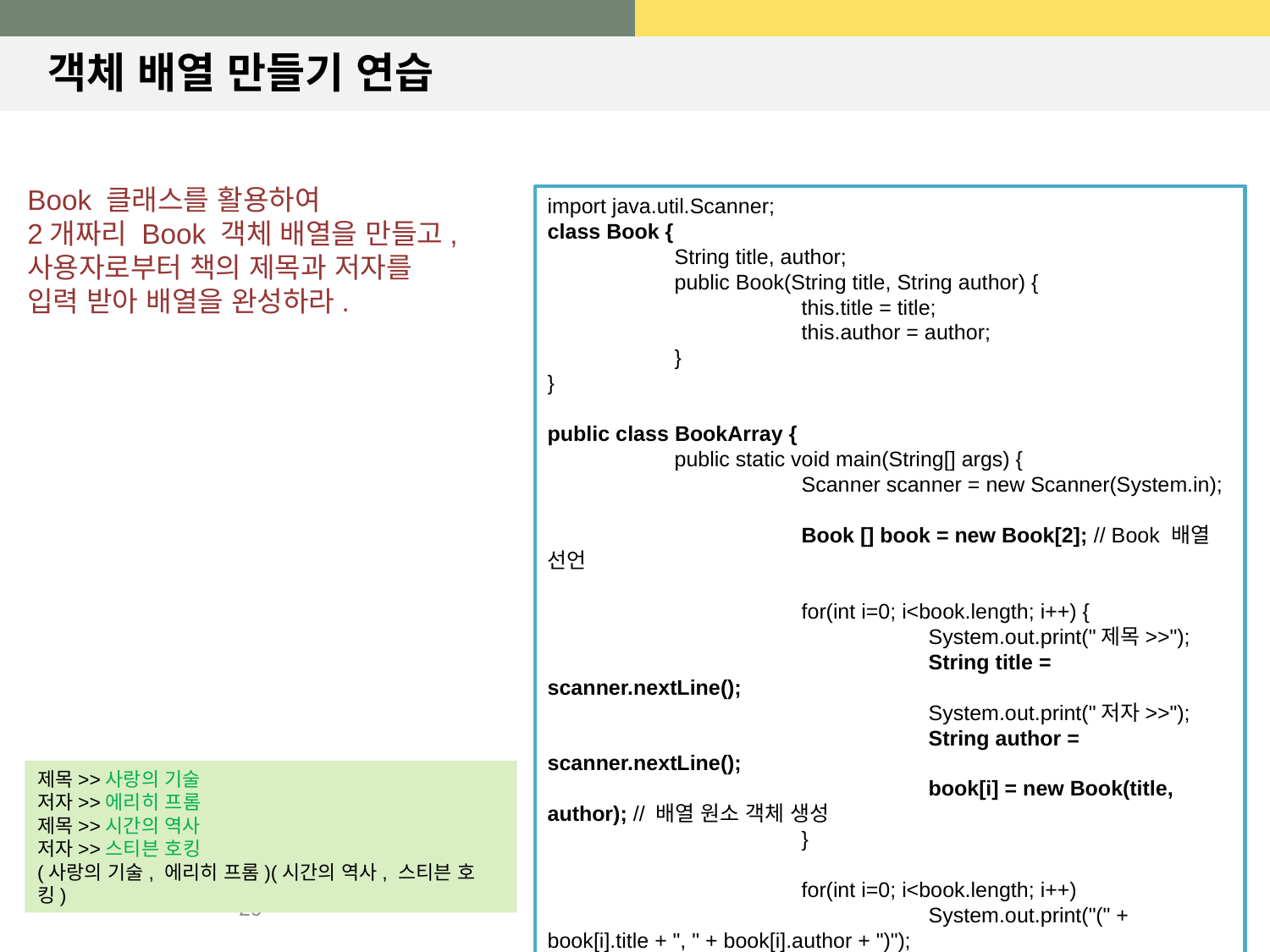

# 객체 배열 만들기 연습
Book 클래스를 활용하여
2개짜리 Book 객체 배열을 만들고,
사용자로부터 책의 제목과 저자를
입력 받아 배열을 완성하라.
import java.util.Scanner;
class Book {
	String title, author;
	public Book(String title, String author) {
		this.title = title;
		this.author = author;
	}
}

public class BookArray {
	public static void main(String[] args) {
		Scanner scanner = new Scanner(System.in);

		Book [] book = new Book[2]; // Book 배열 선언

		for(int i=0; i<book.length; i++) {
			System.out.print("제목>>");
			String title = scanner.nextLine();
			System.out.print("저자>>");
			String author = scanner.nextLine();
			book[i] = new Book(title, author); // 배열 원소 객체 생성
		}

		for(int i=0; i<book.length; i++)
			System.out.print("(" + book[i].title + ", " + book[i].author + ")");
	}
}
제목>>사랑의 기술
저자>>에리히 프롬
제목>>시간의 역사
저자>>스티븐 호킹
(사랑의 기술, 에리히 프롬)(시간의 역사, 스티븐 호킹)
29